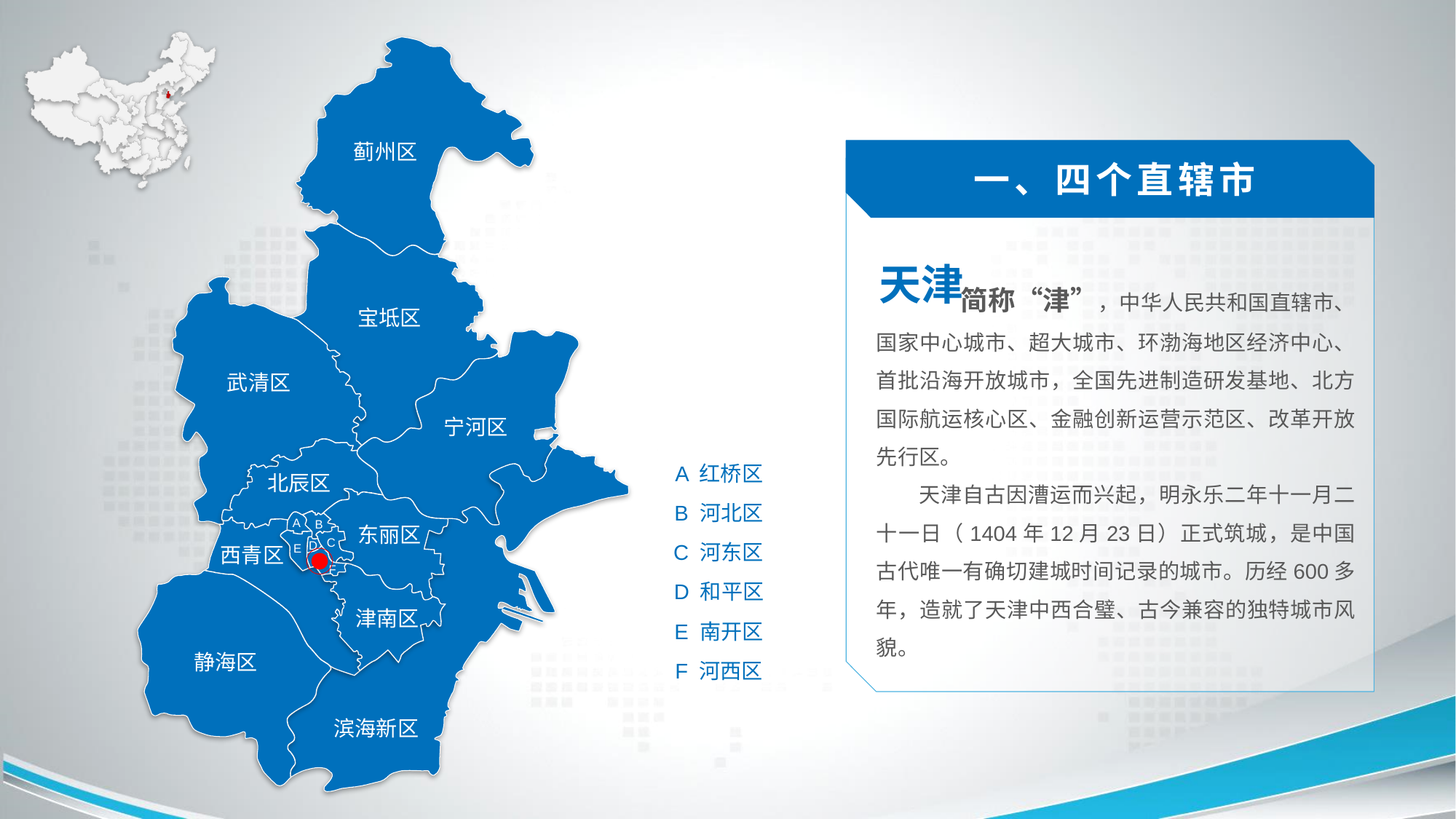

蓟州区
宝坻区
武清区
宁河区
A 红桥区
B 河北区
C 河东区
D 和平区
E 南开区
F 河西区
北辰区
A
B
C
D
E
F
东丽区
西青区
津南区
静海区
滨海新区

一、四个直辖市

天津
                简称“津”，中华人民共和国直辖市、国家中心城市、超大城市、环渤海地区经济中心、首批沿海开放城市，全国先进制造研发基地、北方国际航运核心区、金融创新运营示范区、改革开放先行区。
       天津自古因漕运而兴起，明永乐二年十一月二十一日（1404年12月23日）正式筑城，是中国古代唯一有确切建城时间记录的城市。历经600多年，造就了天津中西合璧、古今兼容的独特城市风貌。